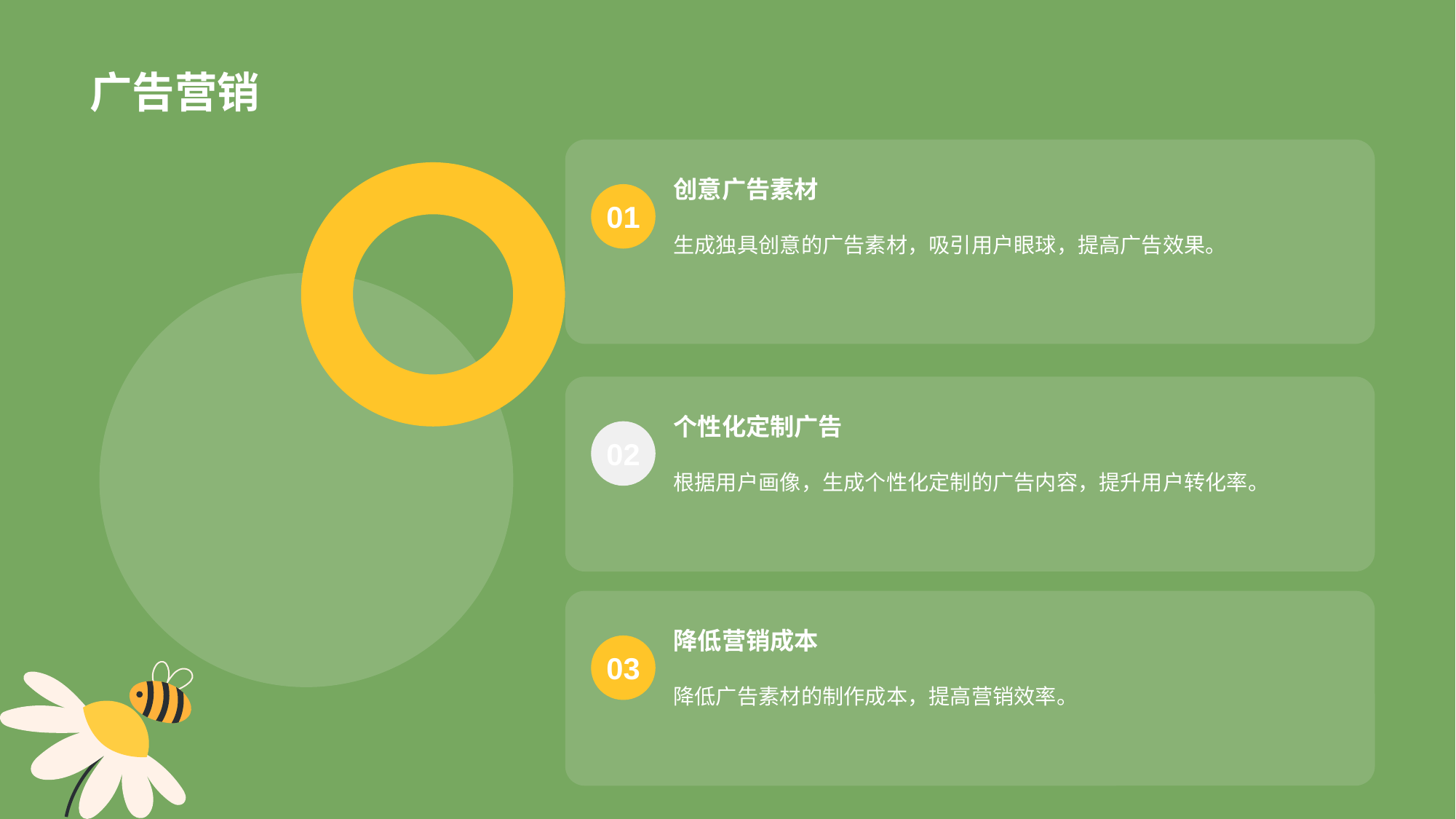

# 广告营销

创意广告素材

01
生成独具创意的广告素材，吸引用户眼球，提高广告效果。

个性化定制广告
02
根据用户画像，生成个性化定制的广告内容，提升用户转化率。

降低营销成本
03
降低广告素材的制作成本，提高营销效率。